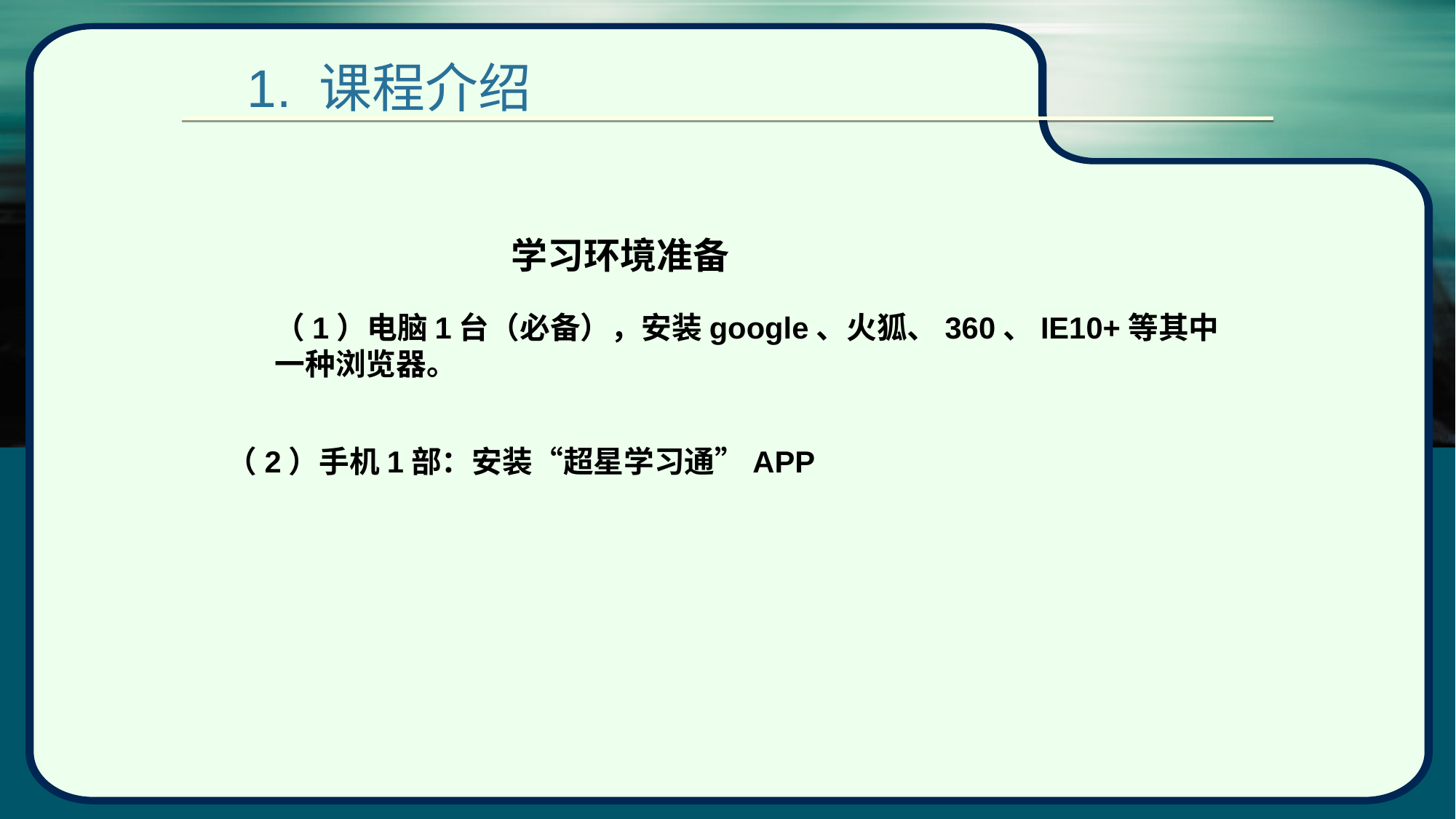

# 1. 课程介绍
学习环境准备
（1）电脑1台（必备），安装google、火狐、360、IE10+等其中一种浏览器。
（2）手机1部：安装“超星学习通”APP